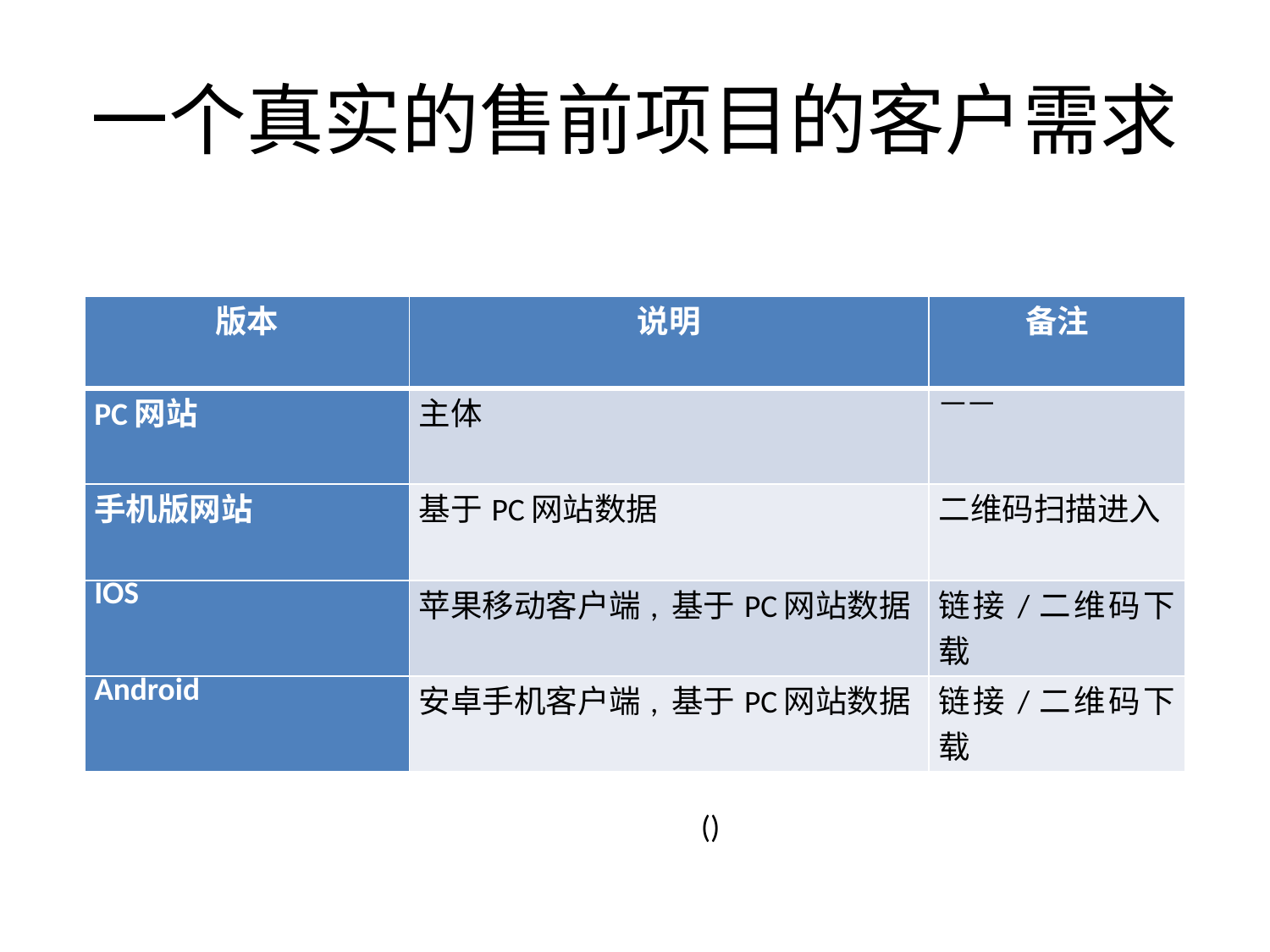

# 一个真实的售前项目的客户需求
| 版本 | 说明 | 备注 |
| --- | --- | --- |
| PC网站 | 主体 | —— |
| 手机版网站 | 基于PC网站数据 | 二维码扫描进入 |
| IOS | 苹果移动客户端, 基于PC网站数据 | 链接/二维码下载 |
| Android | 安卓手机客户端, 基于PC网站数据 | 链接/二维码下载 |
()